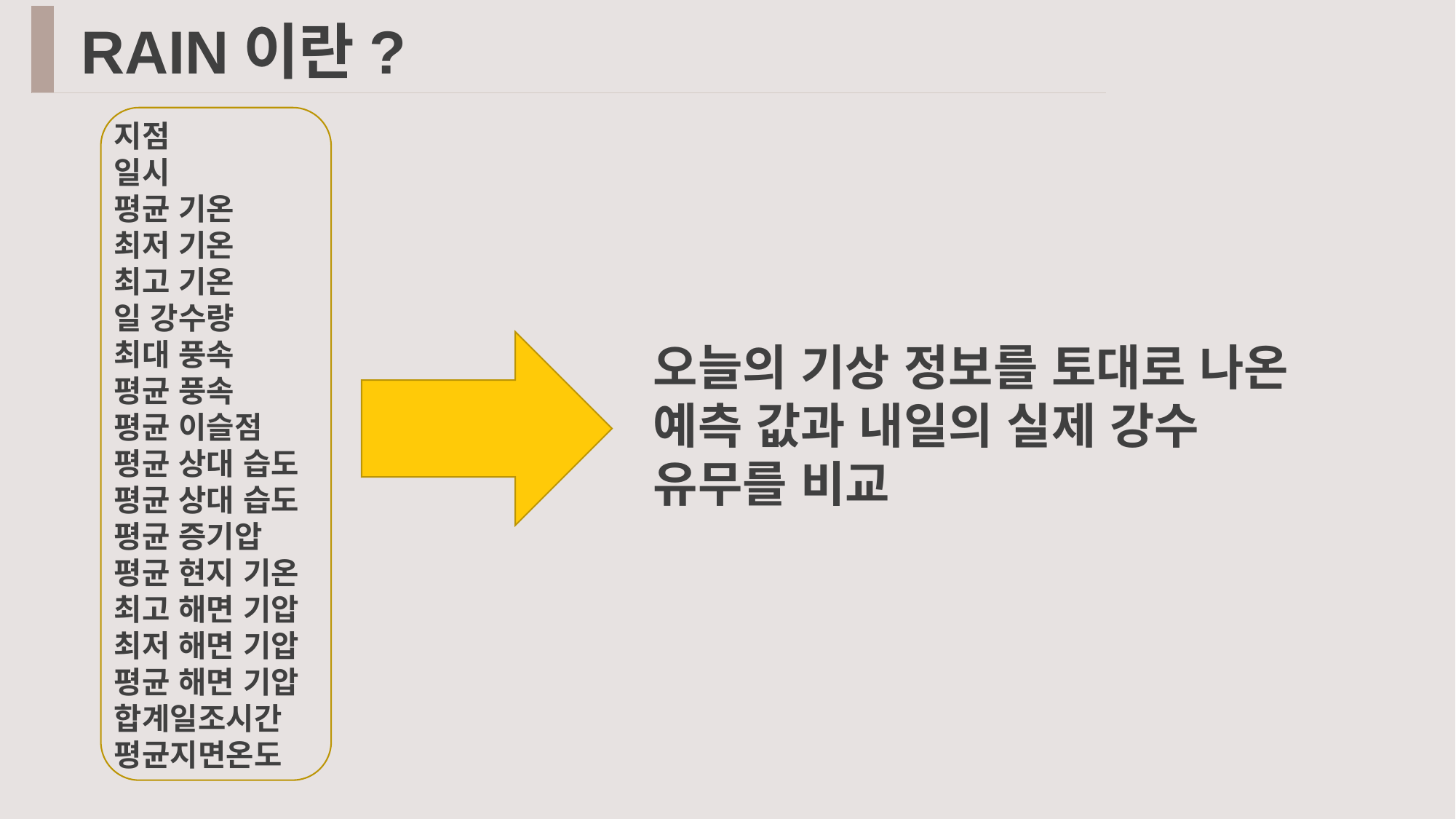

RAIN이란?

지점
일시
평균 기온
최저 기온
최고 기온
일 강수량
최대 풍속
평균 풍속
평균 이슬점
평균 상대 습도
평균 상대 습도
평균 증기압
평균 현지 기온
최고 해면 기압
최저 해면 기압
평균 해면 기압
합계일조시간
평균지면온도

오늘의 기상 정보를 토대로 나온 예측 값과 내일의 실제 강수 유무를 비교